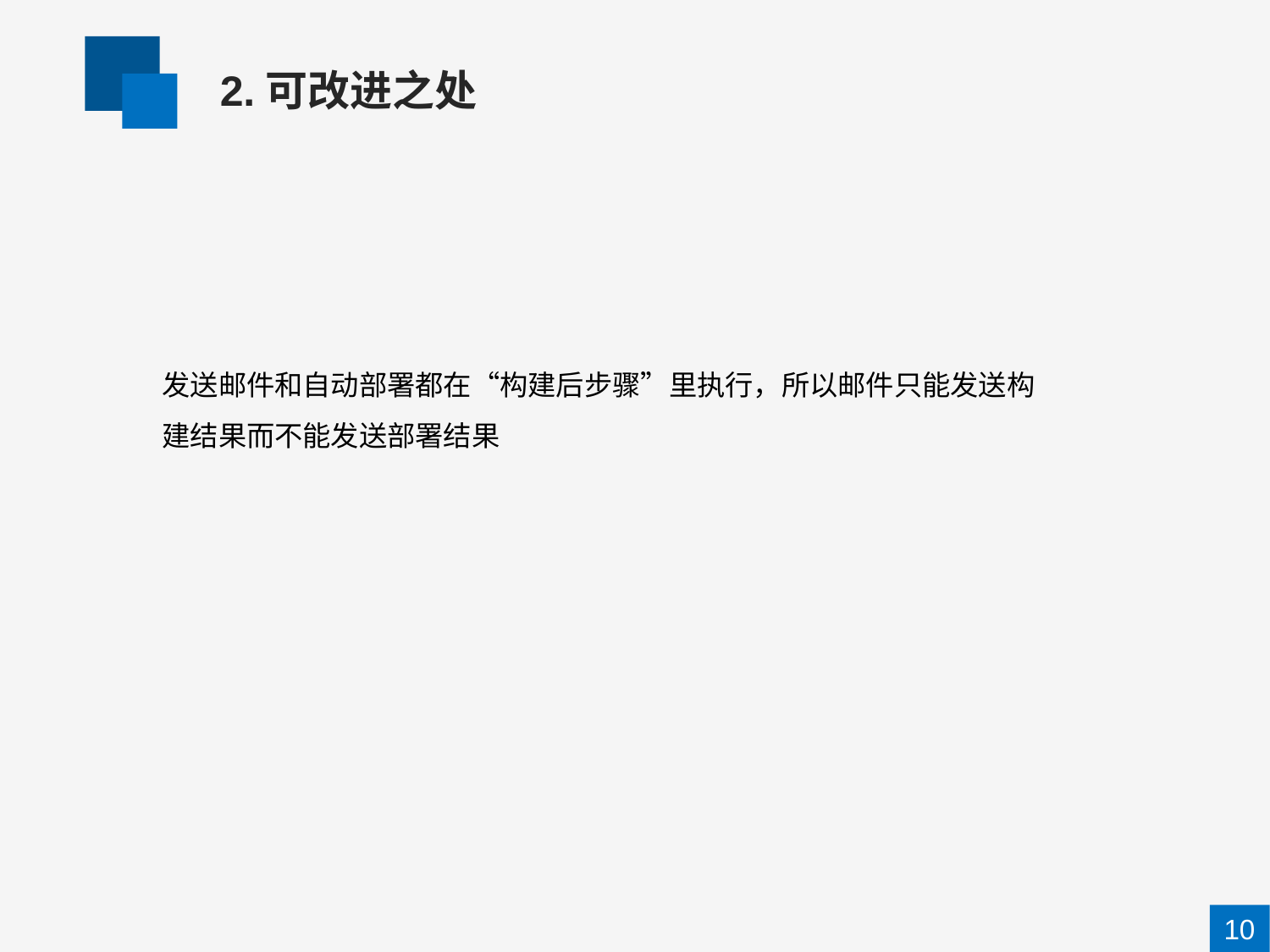

2.可改进之处
发送邮件和自动部署都在“构建后步骤”里执行，所以邮件只能发送构建结果而不能发送部署结果
10